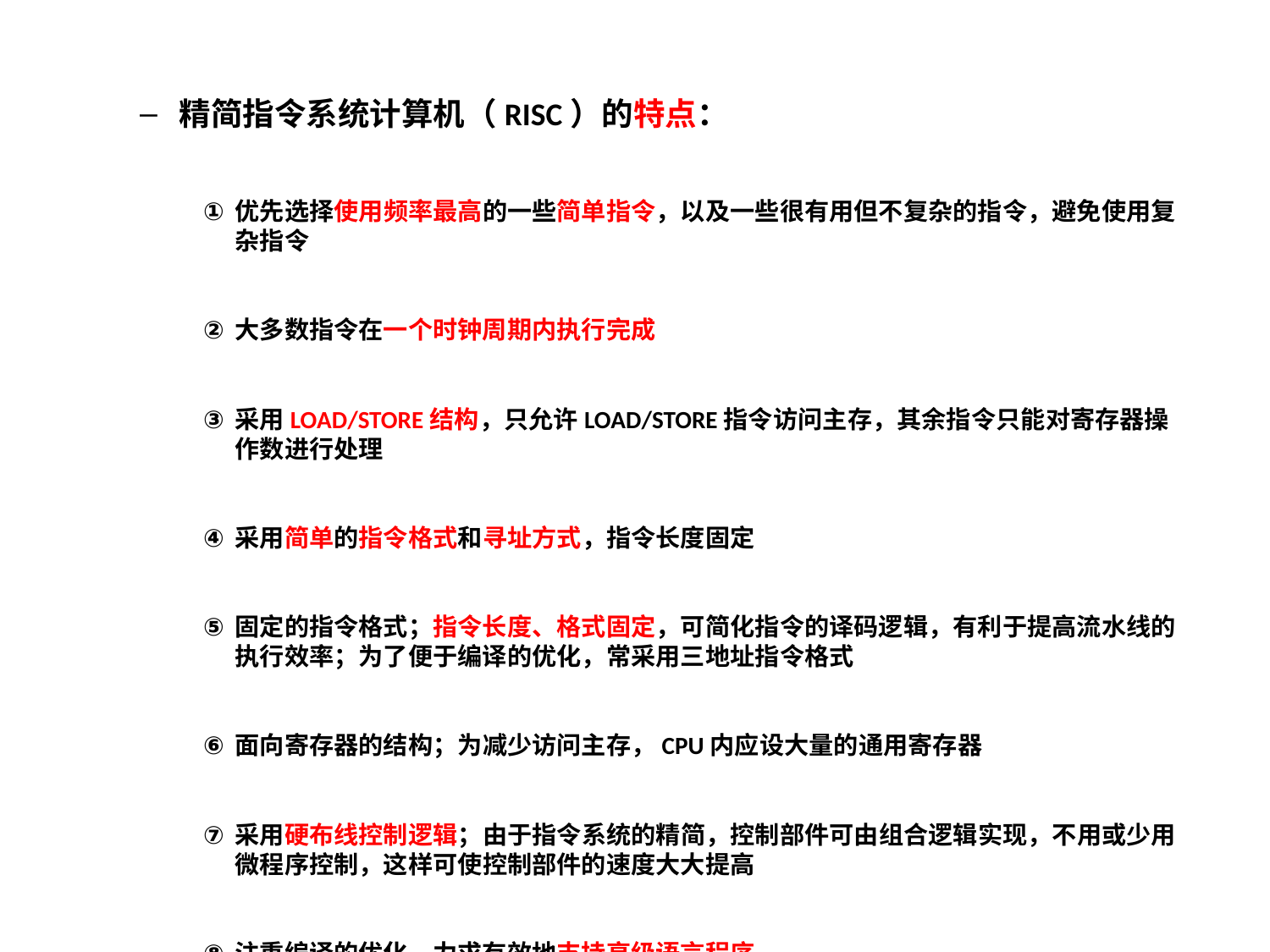

精简指令系统计算机（RISC）的特点：

优先选择使用频率最高的一些简单指令，以及一些很有用但不复杂的指令，避免使用复杂指令

大多数指令在一个时钟周期内执行完成

采用LOAD/STORE结构，只允许LOAD/STORE指令访问主存，其余指令只能对寄存器操作数进行处理

采用简单的指令格式和寻址方式，指令长度固定

固定的指令格式；指令长度、格式固定，可简化指令的译码逻辑，有利于提高流水线的执行效率；为了便于编译的优化，常采用三地址指令格式

面向寄存器的结构；为减少访问主存，CPU内应设大量的通用寄存器

采用硬布线控制逻辑；由于指令系统的精简，控制部件可由组合逻辑实现，不用或少用微程序控制，这样可使控制部件的速度大大提高

注重编译的优化，力求有效地支持高级语言程序